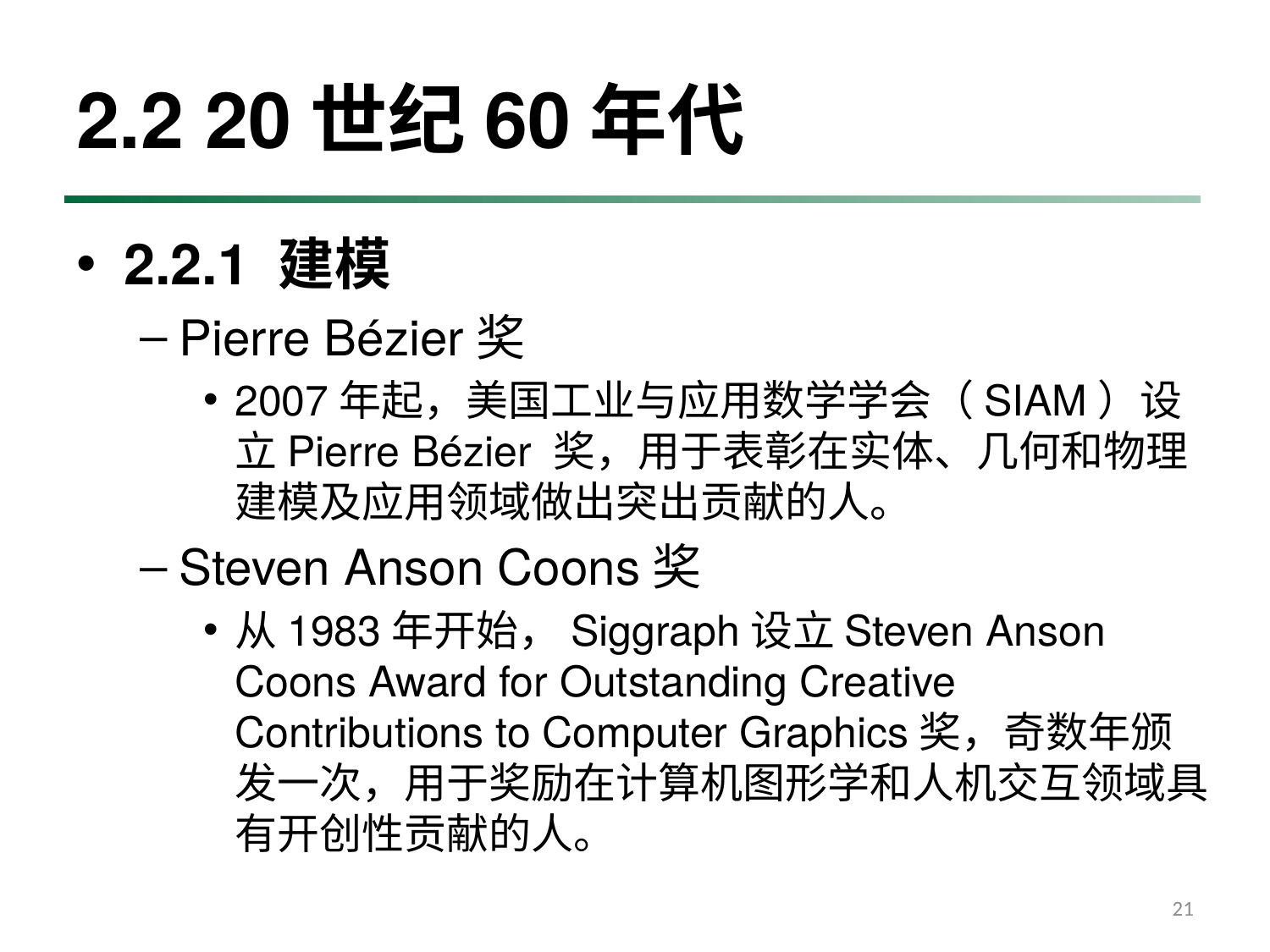

# 2.2 20世纪60年代
2.2.1 建模
Pierre Bézier奖
2007年起，美国工业与应用数学学会（SIAM）设立Pierre Bézier 奖，用于表彰在实体、几何和物理建模及应用领域做出突出贡献的人。
Steven Anson Coons奖
从1983年开始，Siggraph设立Steven Anson Coons Award for Outstanding Creative Contributions to Computer Graphics奖，奇数年颁发一次，用于奖励在计算机图形学和人机交互领域具有开创性贡献的人。
21